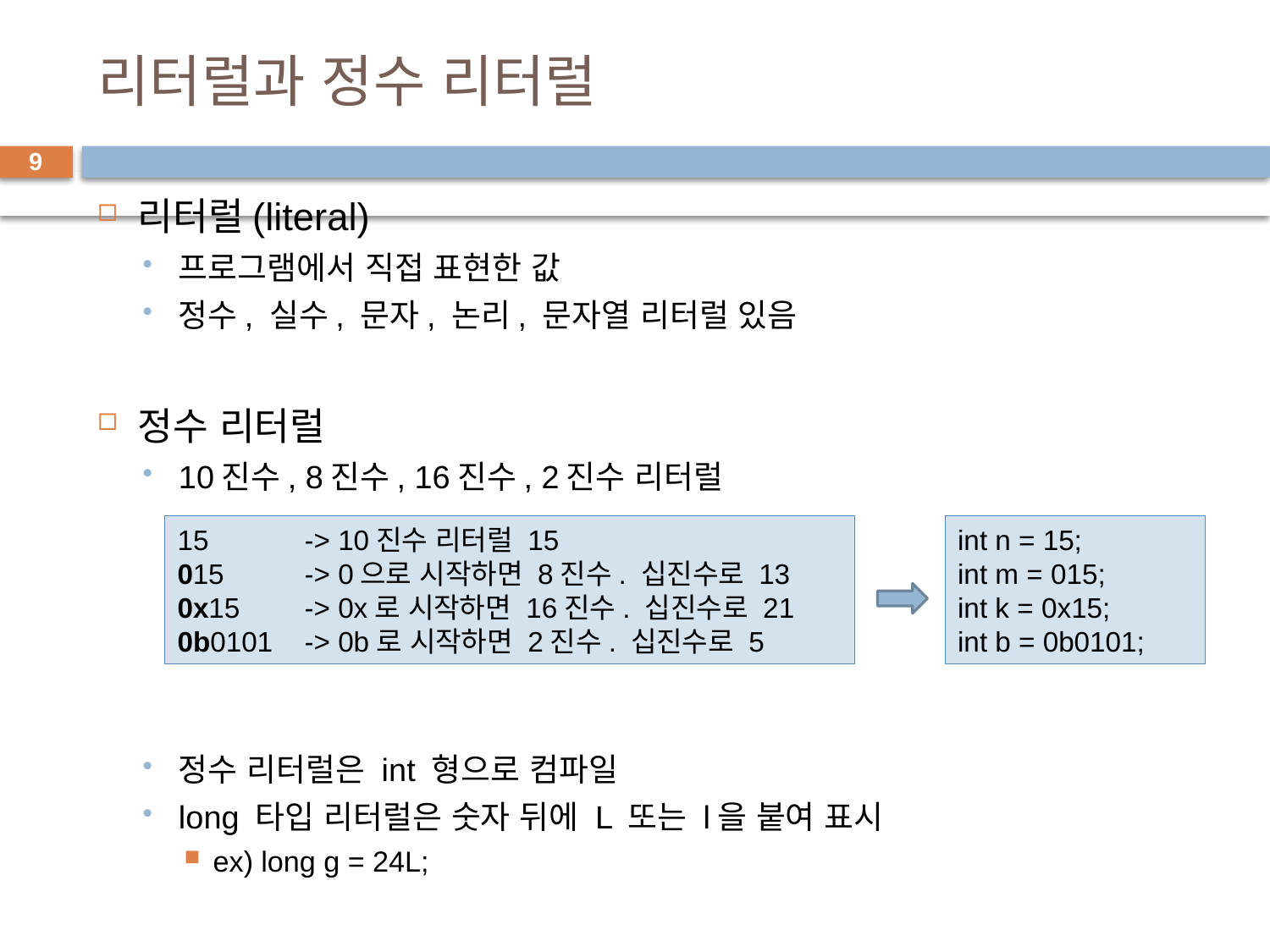

# 리터럴과 정수 리터럴
9
리터럴(literal)
프로그램에서 직접 표현한 값
정수, 실수, 문자, 논리, 문자열 리터럴 있음

정수 리터럴
10진수, 8진수, 16진수, 2진수 리터럴

정수 리터럴은 int 형으로 컴파일
long 타입 리터럴은 숫자 뒤에 L 또는 l을 붙여 표시
ex) long g = 24L;
15 	-> 10진수 리터럴 15
015 	-> 0으로 시작하면 8진수. 십진수로 13
0x15 	-> 0x로 시작하면 16진수. 십진수로 21
0b0101 	-> 0b로 시작하면 2진수. 십진수로 5
int n = 15;
int m = 015;
int k = 0x15;
int b = 0b0101;